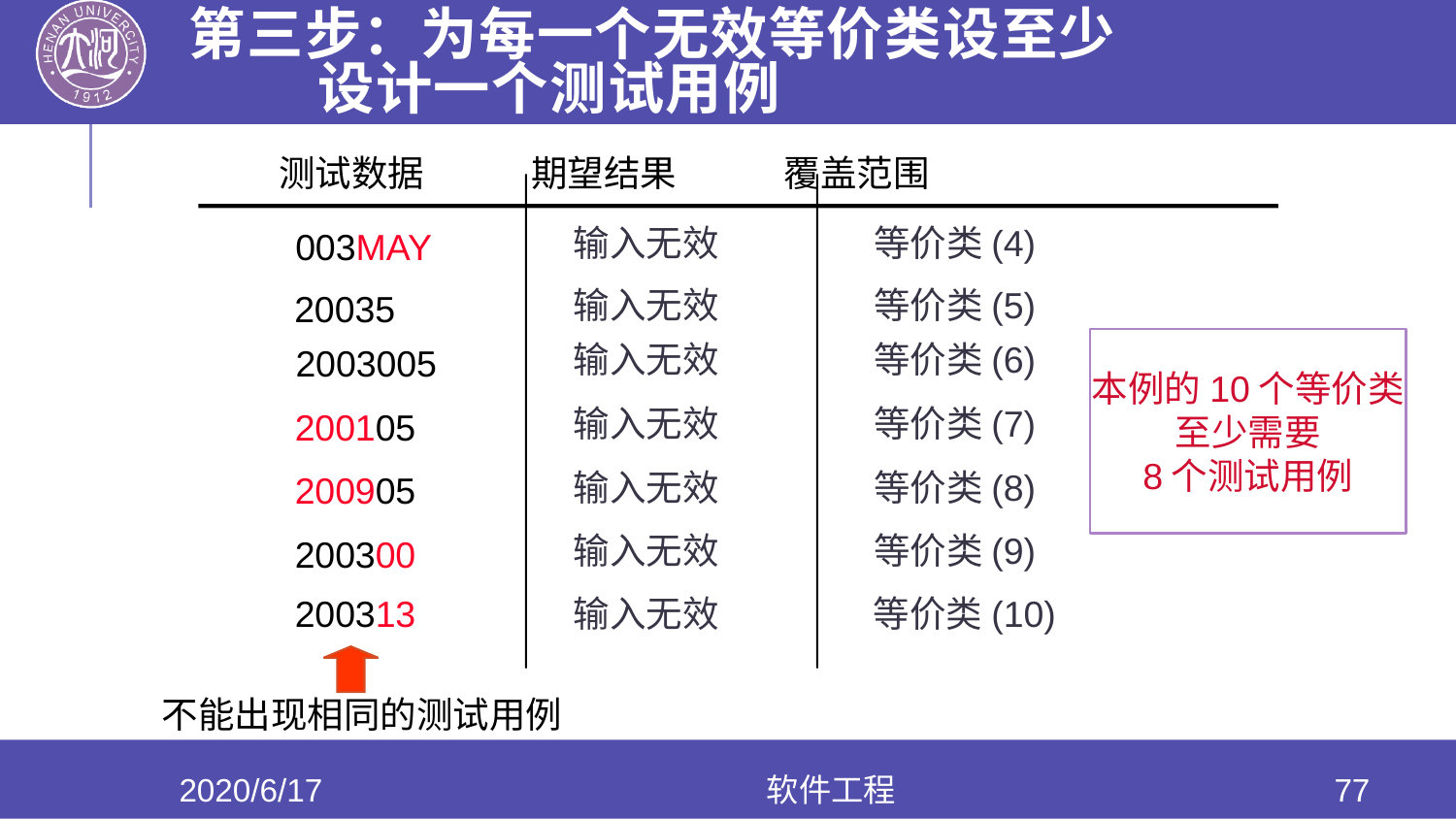

# 第三步：为每一个无效等价类设至少 设计一个测试用例
        测试数据             期望结果             覆盖范围

输入无效
等价类(4)
003MAY
输入无效
等价类(5)
20035
输入无效
等价类(6)
2003005
输入无效
等价类(7)
200105
输入无效
等价类(8)
200905
输入无效
等价类(9)
200300
200313
等价类(10)
输入无效
本例的10个等价类
至少需要
8个测试用例

不能出现相同的测试用例
2020/6/17
软件工程
77